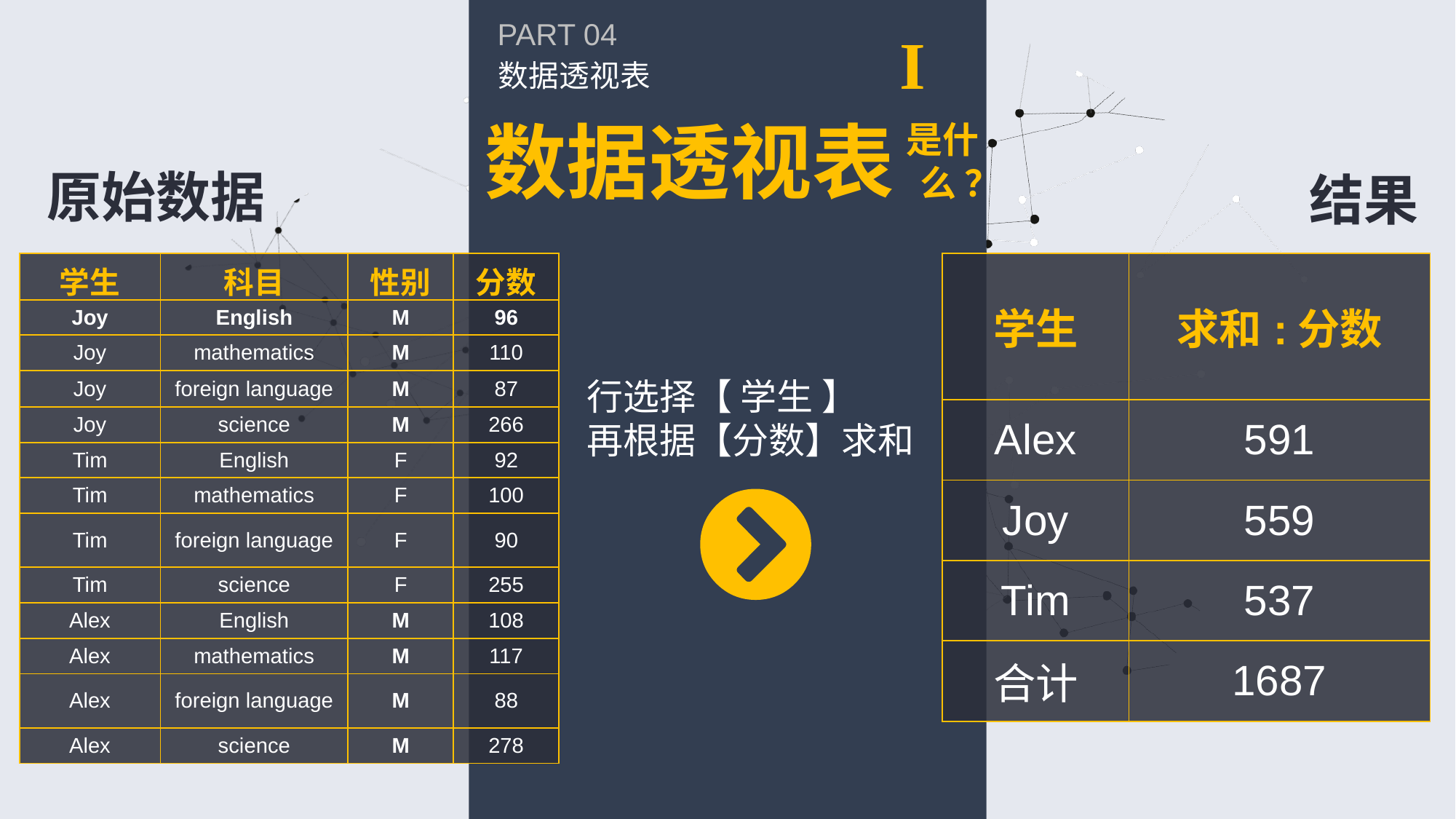

PART 04
I
数据透视表
数据透视表
是什么 ？
原始数据
结果
| 学生 | 科目 | 性别 | 分数 |
| --- | --- | --- | --- |
| Joy | English | M | 96 |
| Joy | mathematics | M | 110 |
| Joy | foreign language | M | 87 |
| Joy | science | M | 266 |
| Tim | English | F | 92 |
| Tim | mathematics | F | 100 |
| Tim | foreign language | F | 90 |
| Tim | science | F | 255 |
| Alex | English | M | 108 |
| Alex | mathematics | M | 117 |
| Alex | foreign language | M | 88 |
| Alex | science | M | 278 |
| 学生 | 求和:分数 |
| --- | --- |
| Alex | 591 |
| Joy | 559 |
| Tim | 537 |
| 合计 | 1687 |
行选择【 学生 】
再根据【分数】求和